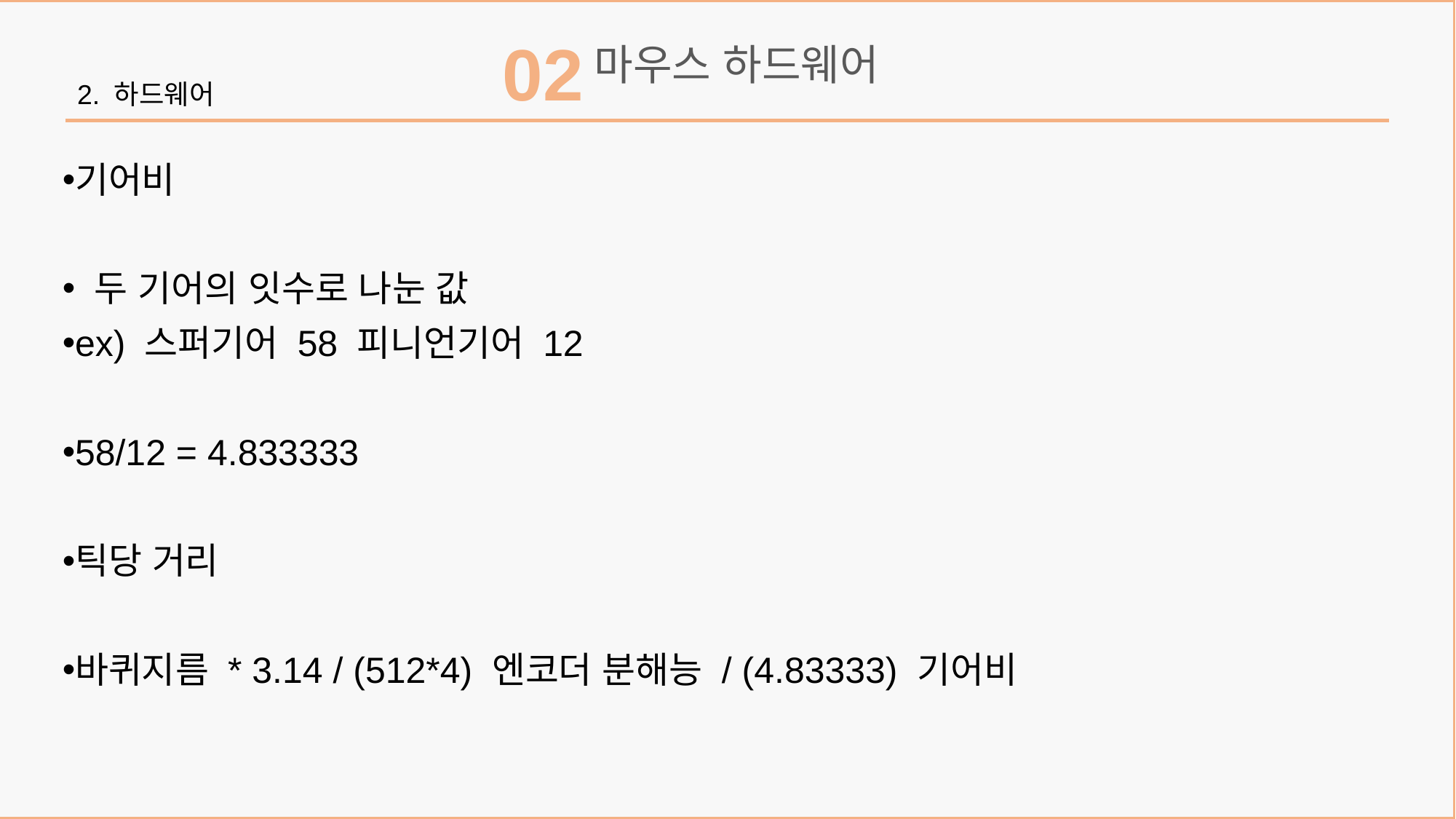

02
마우스 하드웨어
2. 하드웨어

기어비

 두 기어의 잇수로 나눈 값
ex) 스퍼기어 58 피니언기어 12

58/12 = 4.833333

틱당 거리

바퀴지름 * 3.14 / (512*4) 엔코더 분해능 / (4.83333) 기어비